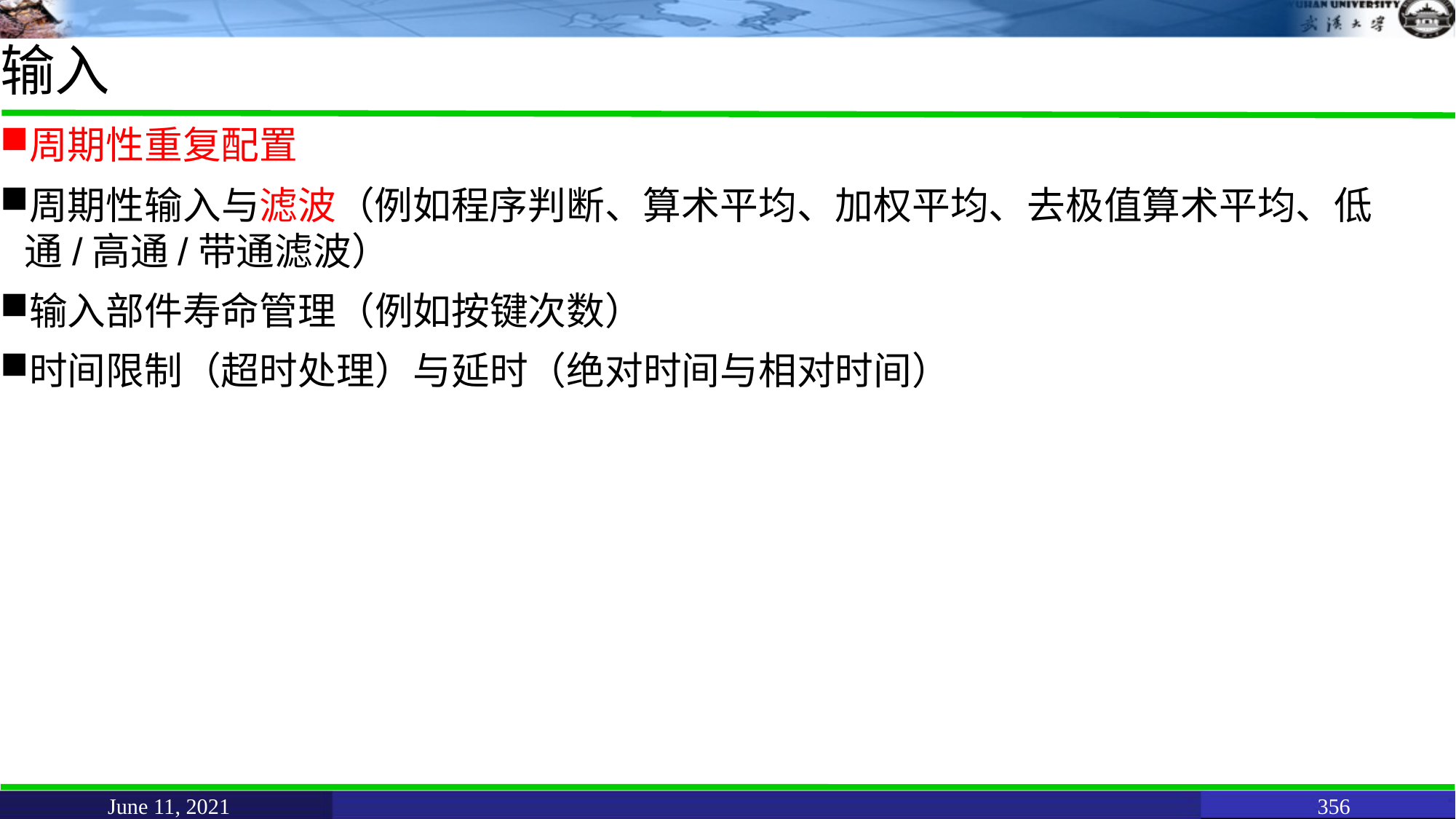

# 输入
周期性重复配置
周期性输入与滤波（例如程序判断、算术平均、加权平均、去极值算术平均、低通/高通/带通滤波）
输入部件寿命管理（例如按键次数）
时间限制（超时处理）与延时（绝对时间与相对时间）

June 11, 2021

356